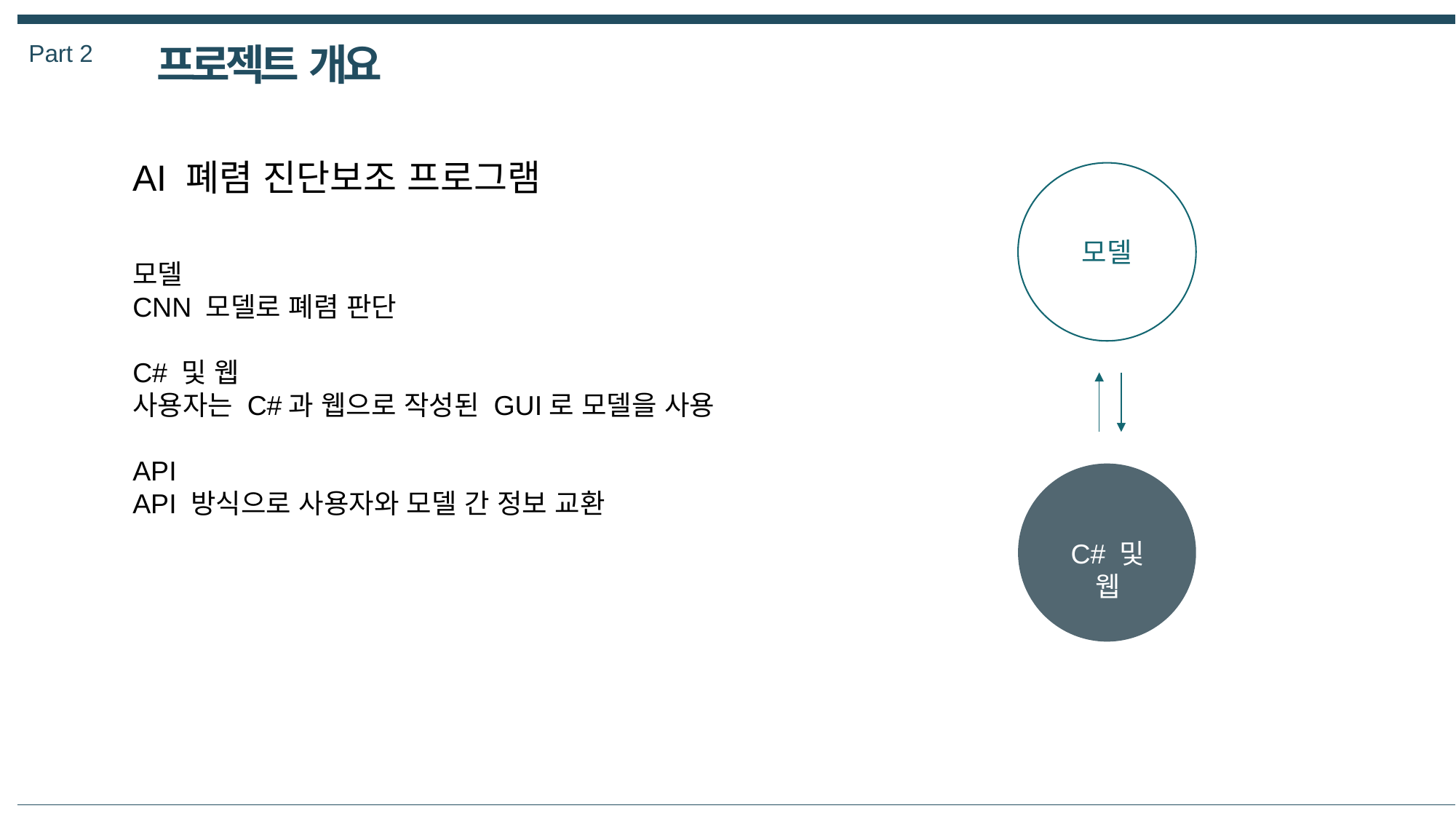

Part 2
프로젝트  개요
AI 폐렴 진단보조 프로그램

모델
모델
CNN 모델로 폐렴 판단

C# 및 웹
사용자는 C#과 웹으로 작성된 GUI로 모델을 사용

API
API 방식으로 사용자와 모델 간 정보 교환

요소1
C# 및 웹